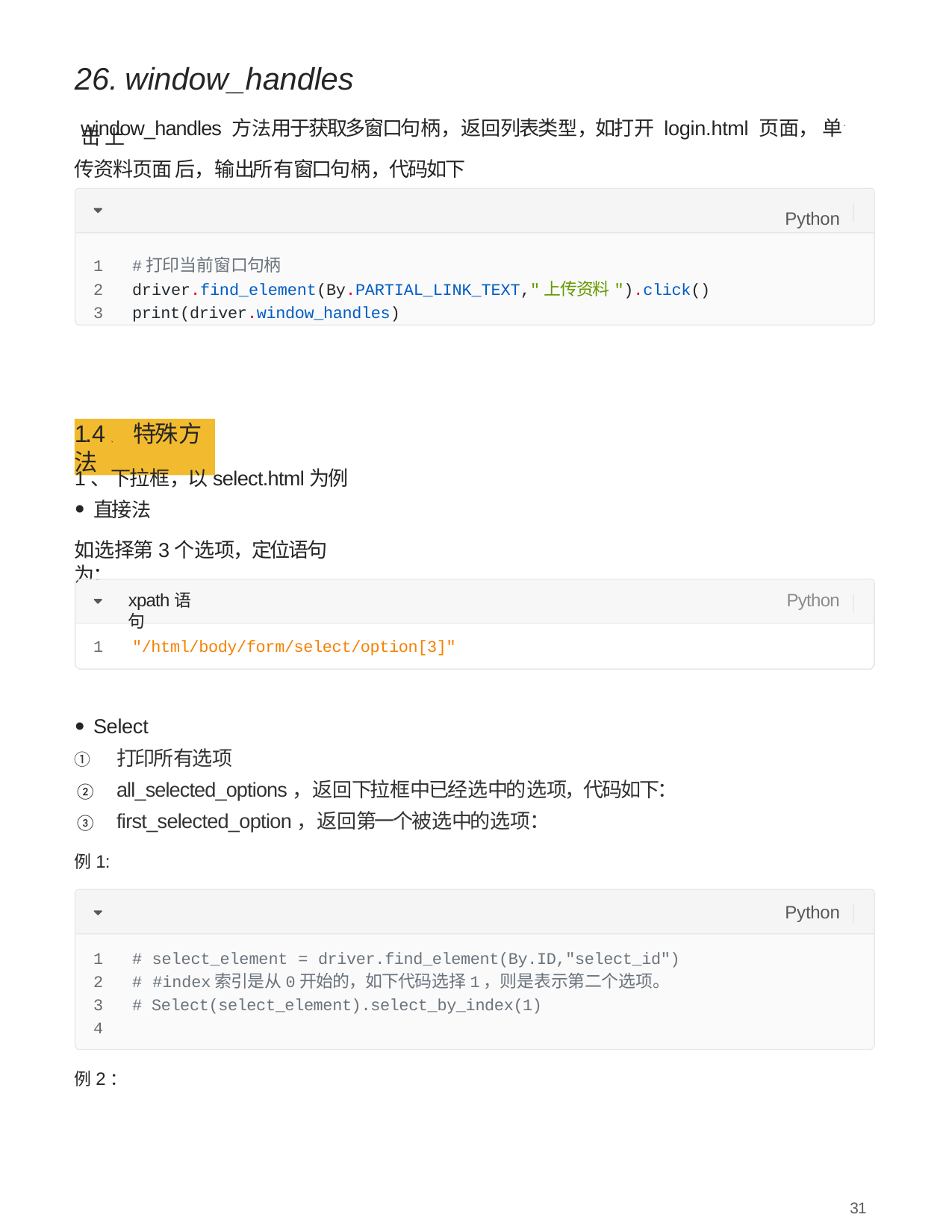

window_handles
“
window_handles ⽅法⽤于获取多窗⼝句柄，返回列表类型，如打开 login.html ⻚⾯， 单击 上
”
传资料⻚⾯ 后，输出所有窗⼝句柄，代码如下
Python

#打印当前窗⼝句柄
driver.find_element(By.PARTIAL_LINK_TEXT,"上传资料").click()
print(driver.window_handles)

1.4、特殊⽅法
1、下拉框，以select.html为例
直接法
如选择第3个选项，定位语句为：

xpath语句
Python

1	"/html/body/form/select/option[3]"
Select
①	打印所有选项
②	all_selected_options，返回下拉框中已经选中的选项，代码如下：
③	first_selected_option，返回第⼀个被选中的选项：
例1:

Python

# select_element = driver.find_element(By.ID,"select_id")
# #index索引是从0开始的，如下代码选择1，则是表示第⼆个选项。
# Select(select_element).select_by_index(1)
4

例2：

31